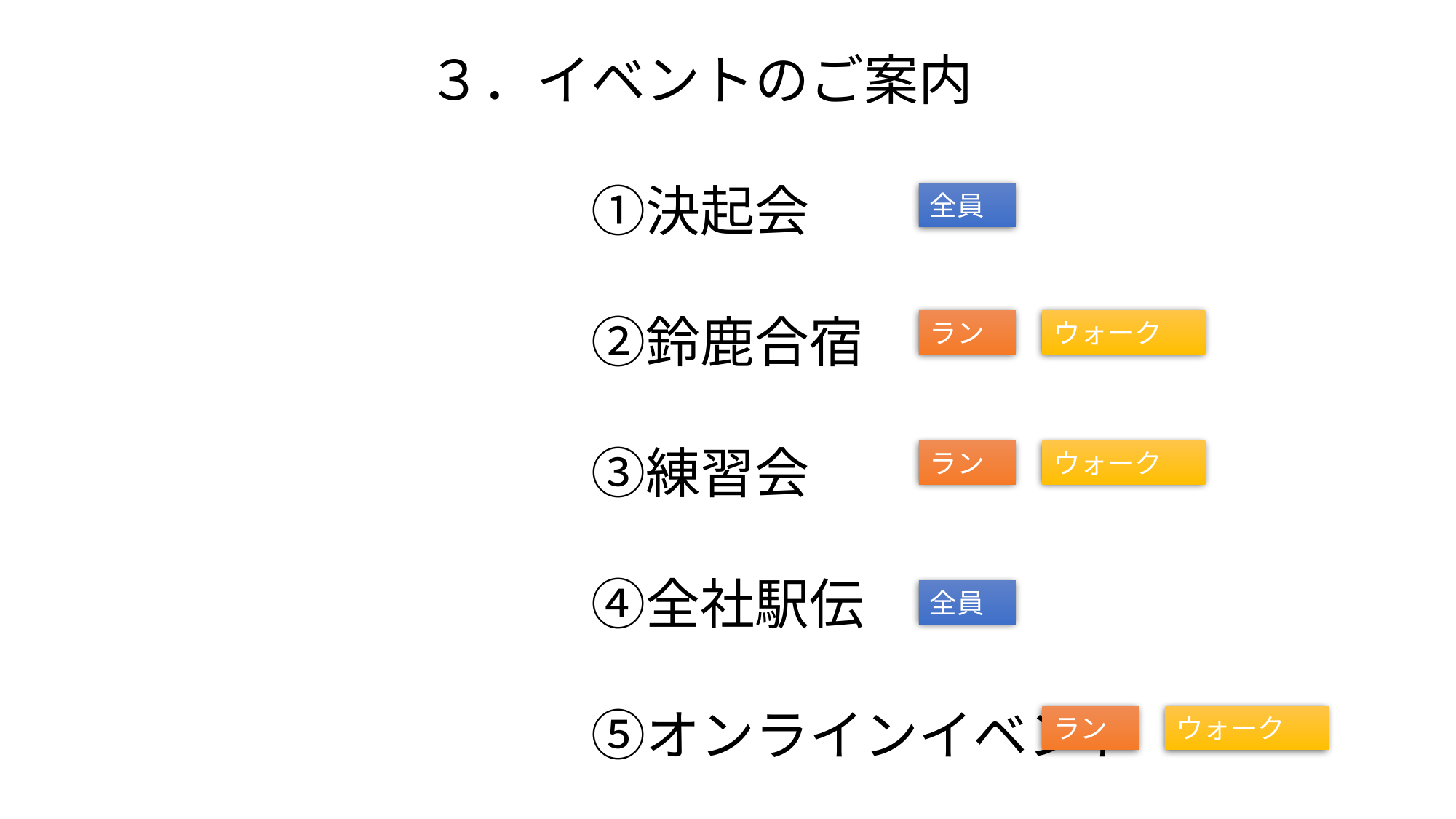

３．イベントのご案内

　　　①決起会

　　　②鈴鹿合宿

　　　③練習会

　　　④全社駅伝

　　　⑤オンラインイベント
全員
ラン
ウォーク
ラン
ウォーク
全員
ラン
ウォーク